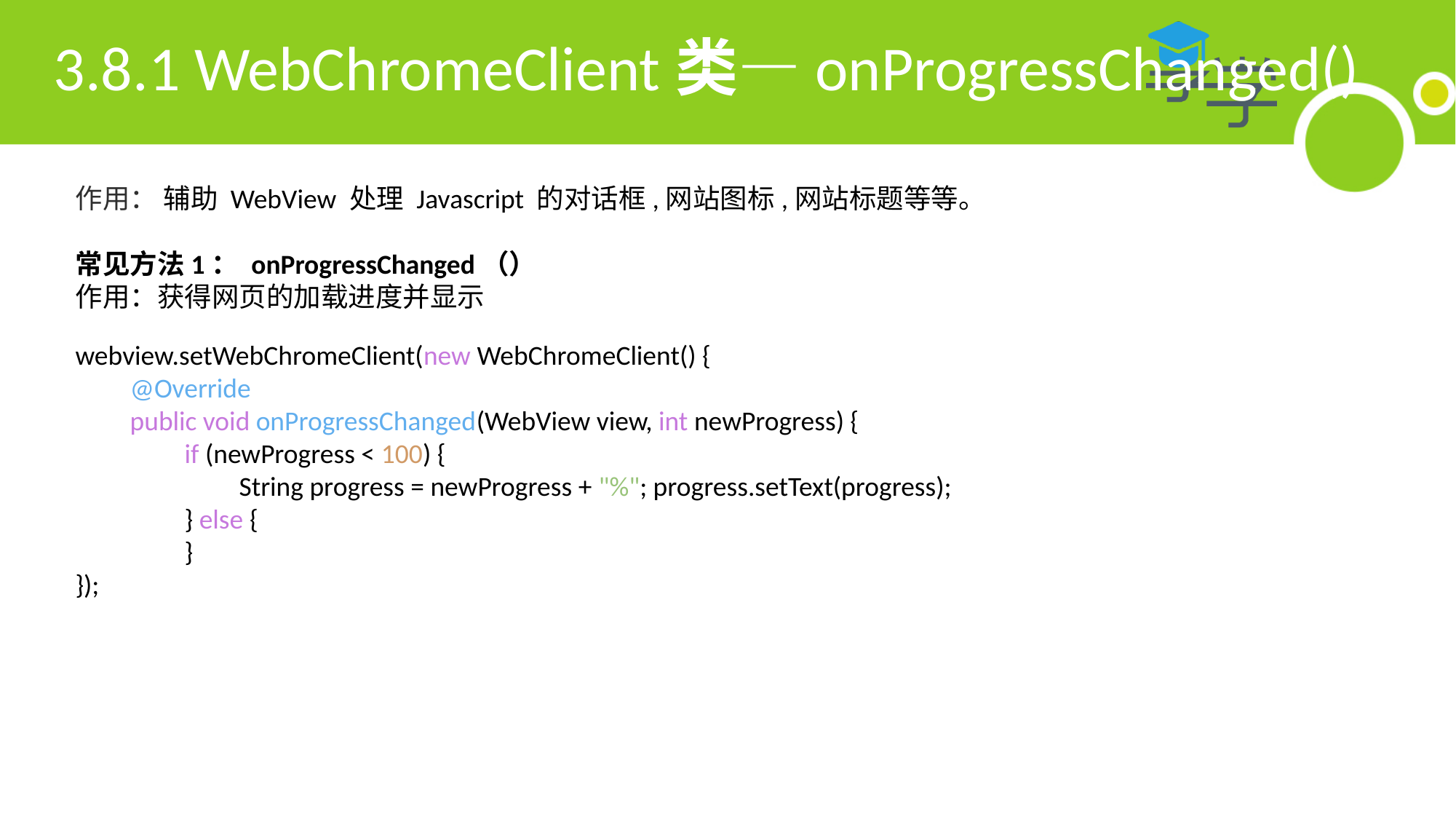

# 3.8.1 WebChromeClient类—onProgressChanged()
作用： 辅助 WebView 处理 Javascript 的对话框,网站图标,网站标题等等。

常见方法1： onProgressChanged（）
作用：获得网页的加载进度并显示
webview.setWebChromeClient(new WebChromeClient() {
@Override
public void onProgressChanged(WebView view, int newProgress) {
if (newProgress < 100) {
String progress = newProgress + "%"; progress.setText(progress);
} else {
}
});